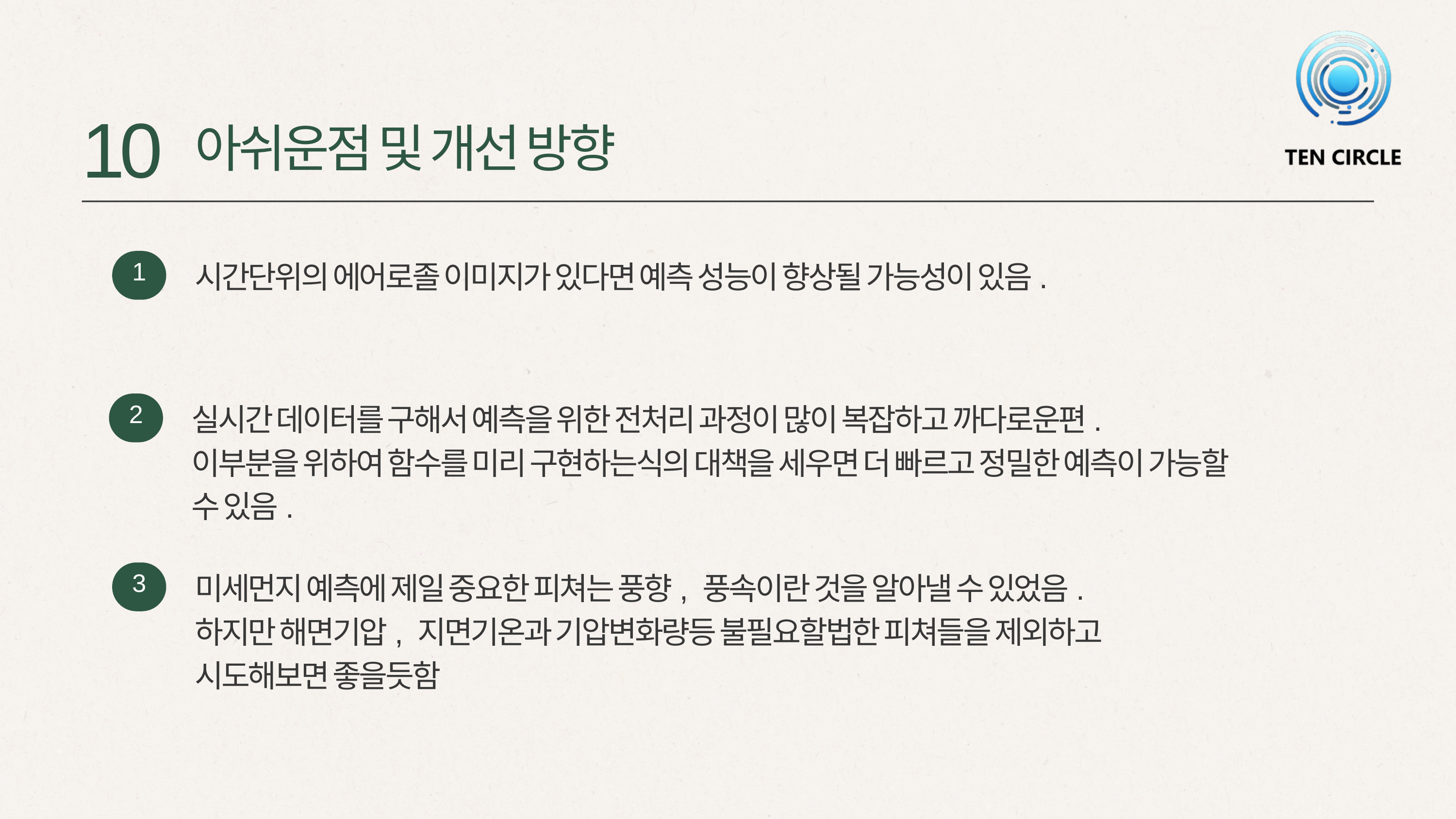

10
아쉬운점 및 개선 방향

1
시간단위의 에어로졸 이미지가 있다면 예측 성능이 향상될 가능성이 있음.

2
실시간 데이터를 구해서 예측을 위한 전처리 과정이 많이 복잡하고 까다로운편.
이부분을 위하여 함수를 미리 구현하는식의 대책을 세우면 더 빠르고 정밀한 예측이 가능할 수 있음.

3
미세먼지 예측에 제일 중요한 피쳐는 풍향, 풍속이란 것을 알아낼 수 있었음.
하지만 해면기압, 지면기온과 기압변화량등 불필요할법한 피쳐들을 제외하고 시도해보면 좋을듯함